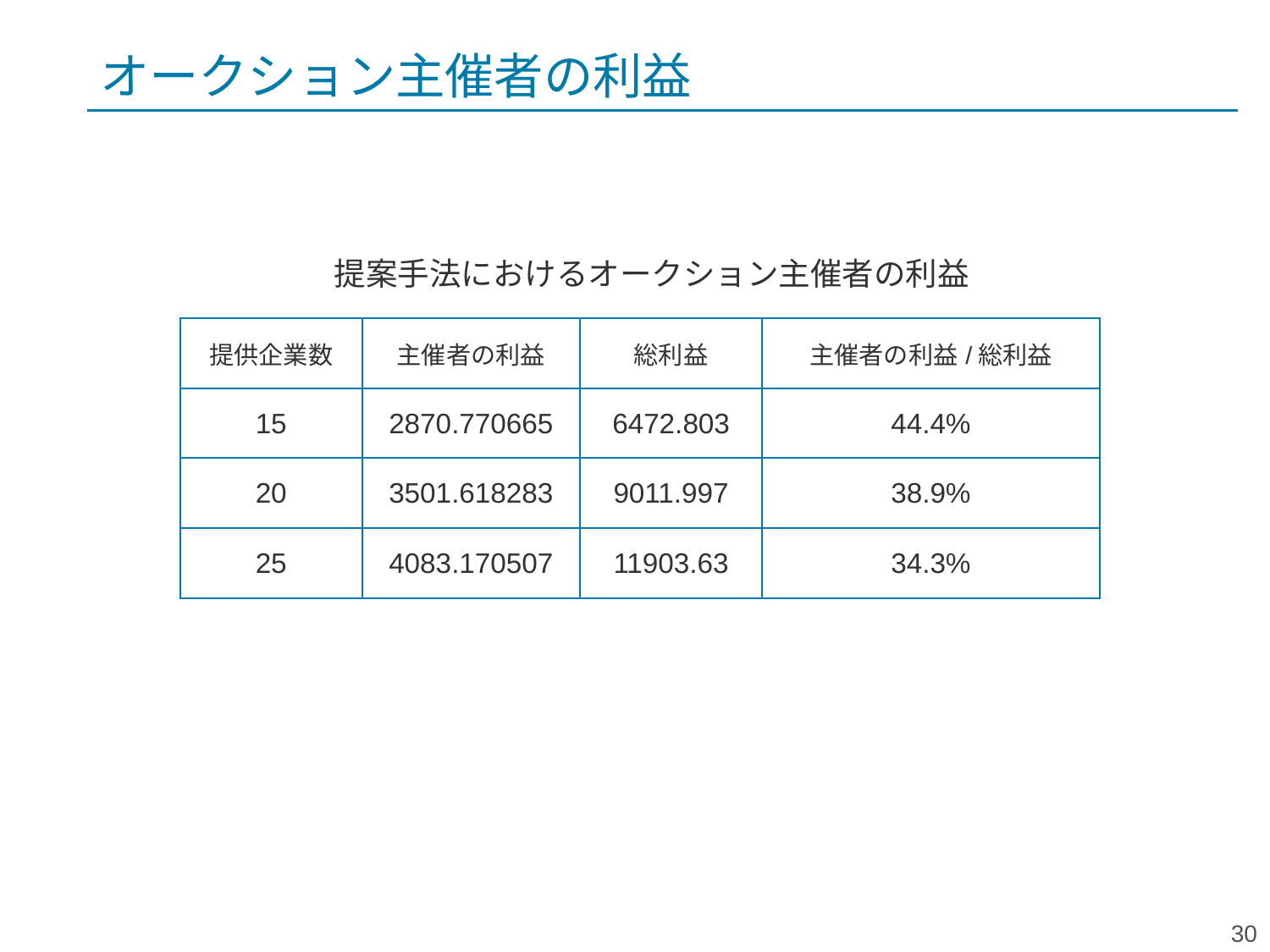

# オークション主催者の利益
提案手法におけるオークション主催者の利益
| 提供企業数 | 主催者の利益 | 総利益 | 主催者の利益/総利益 |
| --- | --- | --- | --- |
| 15 | 2870.770665 | 6472.803 | 44.4% |
| 20 | 3501.618283 | 9011.997 | 38.9% |
| 25 | 4083.170507 | 11903.63 | 34.3% |

30